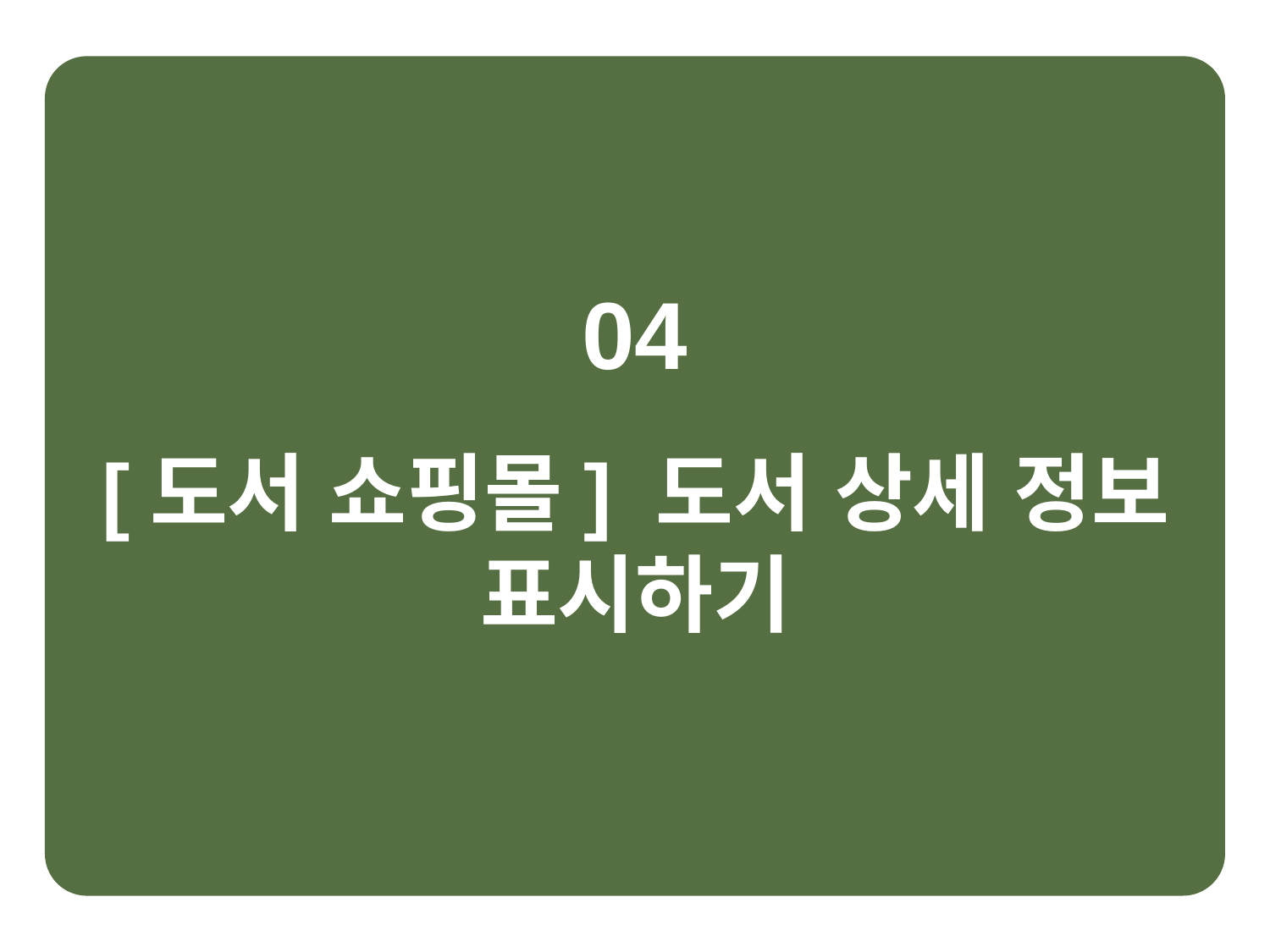

04
[도서 쇼핑몰] 도서 상세 정보 표시하기